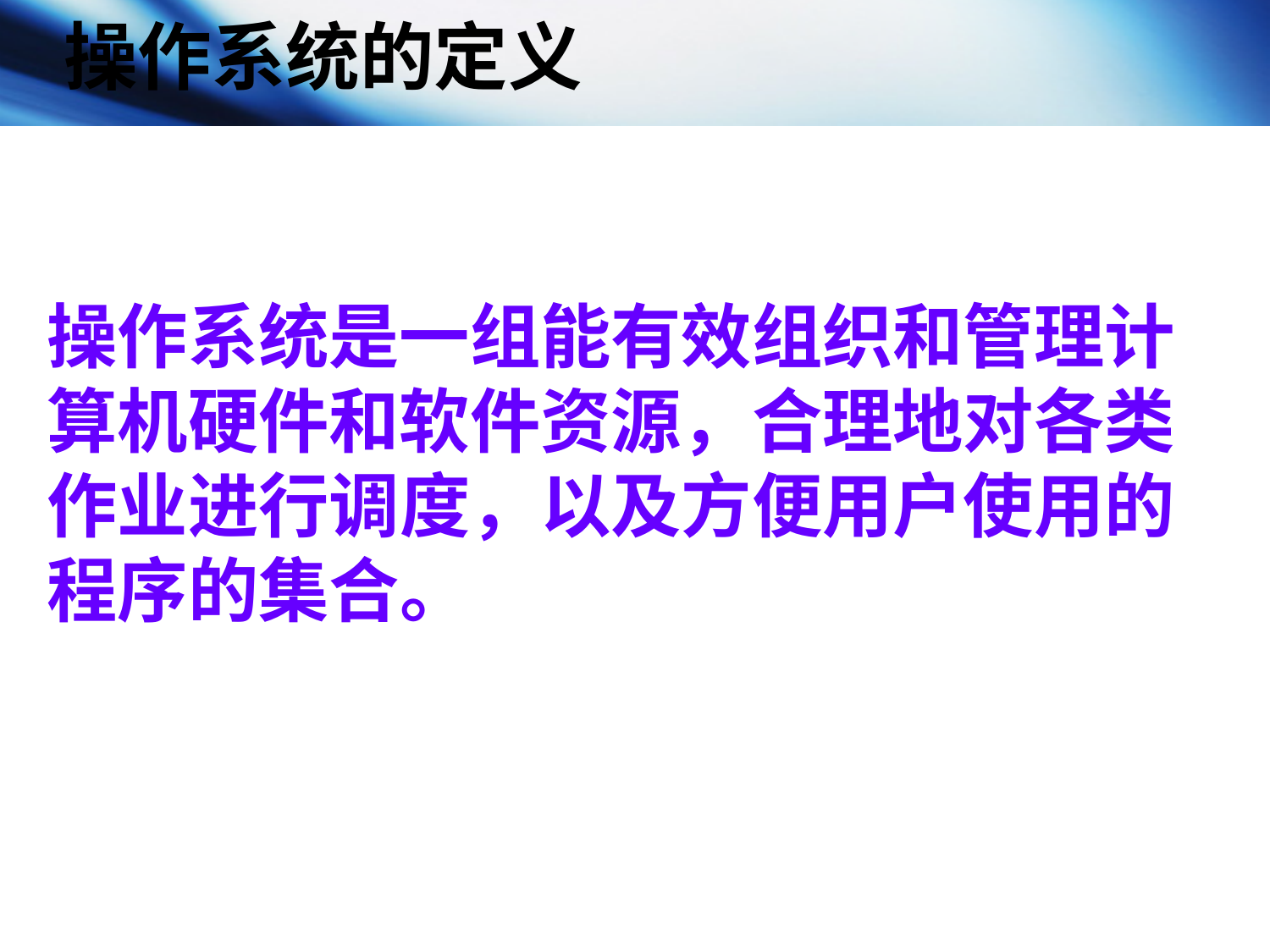

操作系统的定义
操作系统是一组能有效组织和管理计算机硬件和软件资源，合理地对各类作业进行调度，以及方便用户使用的程序的集合。